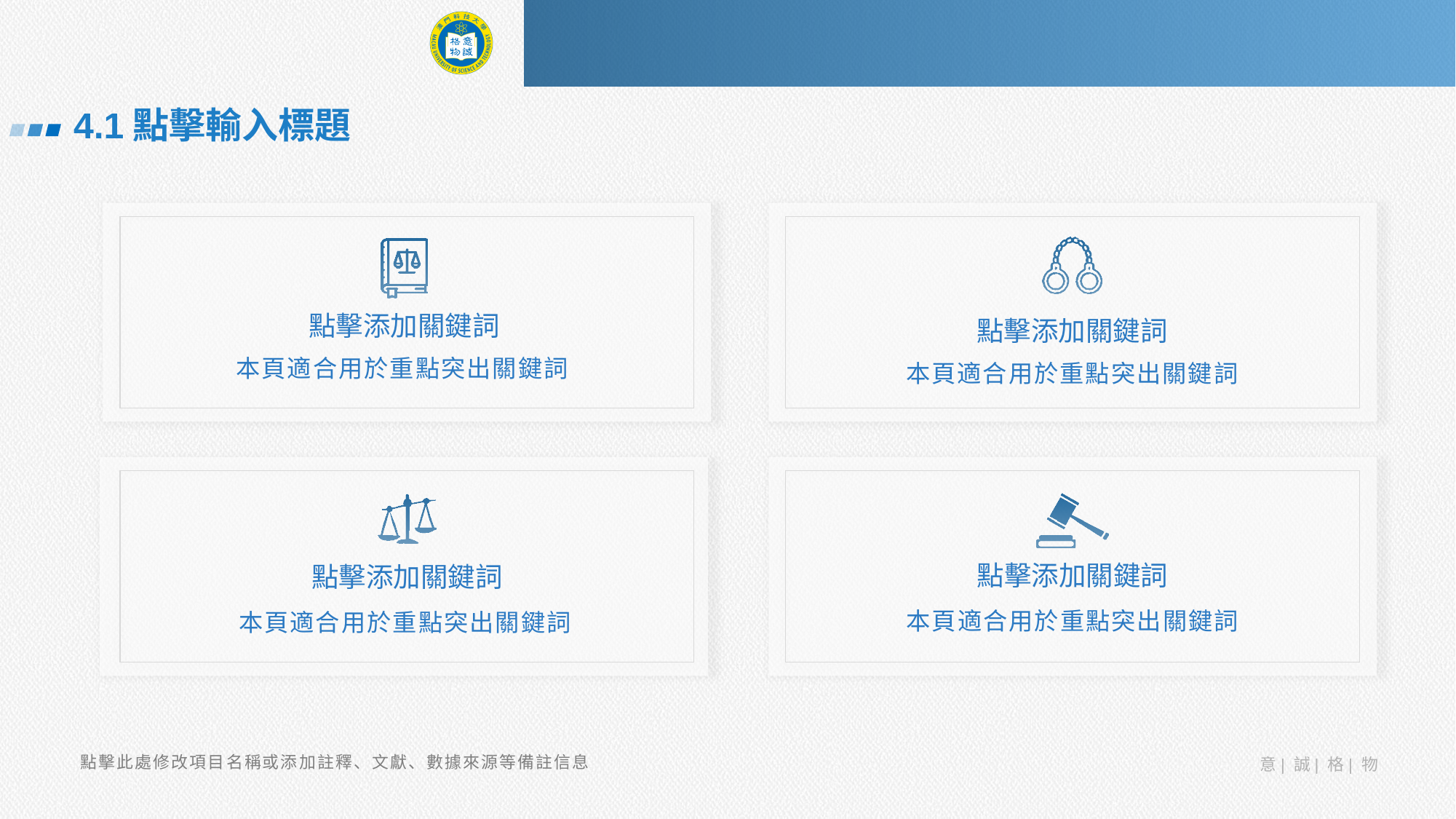

4.1點擊輸入標題

點擊添加關鍵詞
本頁適合用於重點突出關鍵詞

點擊添加關鍵詞
本頁適合用於重點突出關鍵詞

點擊添加關鍵詞
本頁適合用於重點突出關鍵詞

點擊添加關鍵詞
本頁適合用於重點突出關鍵詞
點擊此處修改項目名稱或添加註釋、文獻、數據來源等備註信息